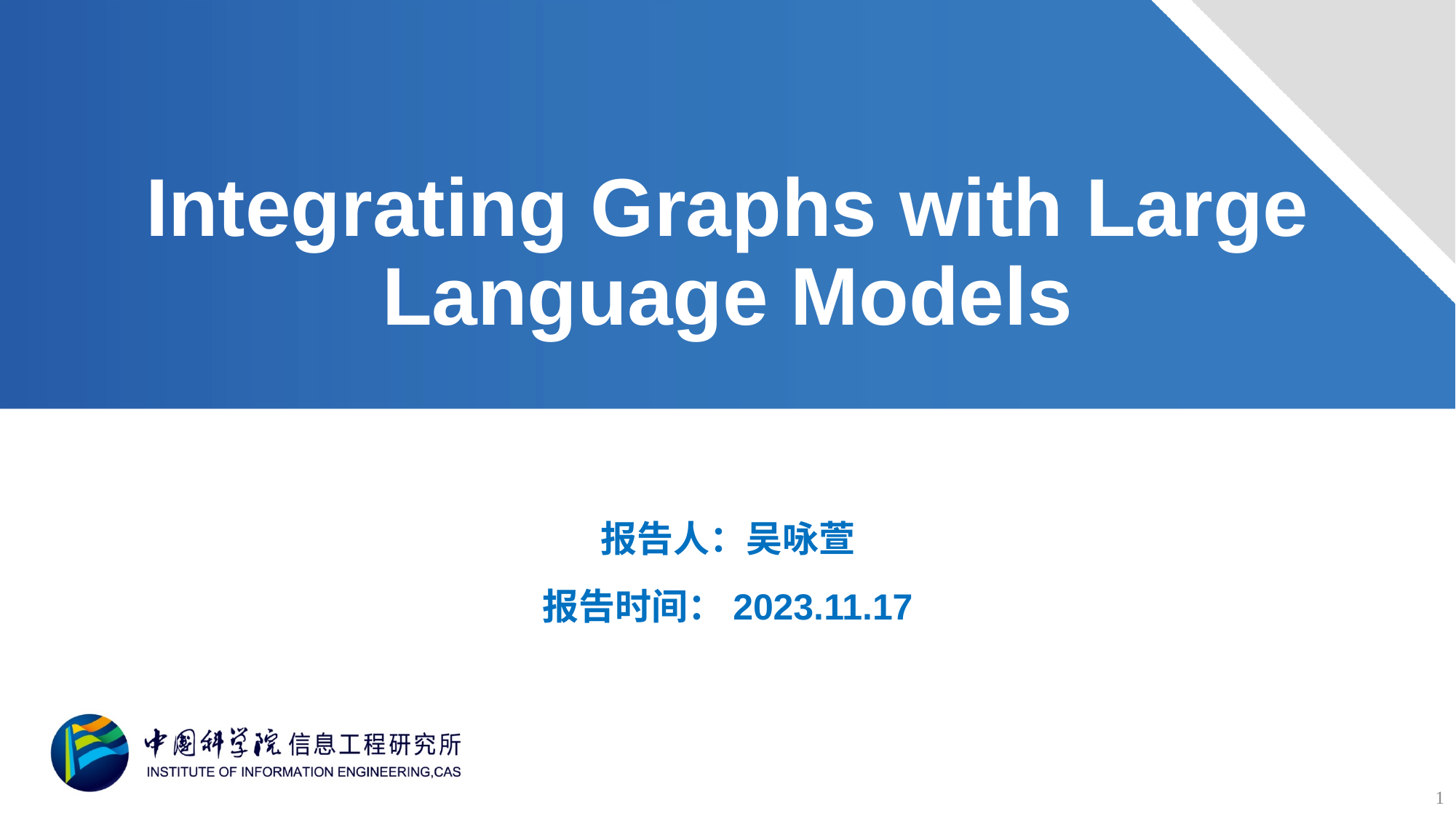

# Integrating Graphs with Large Language Models
报告人：吴咏萱
报告时间：2023.11.17
1